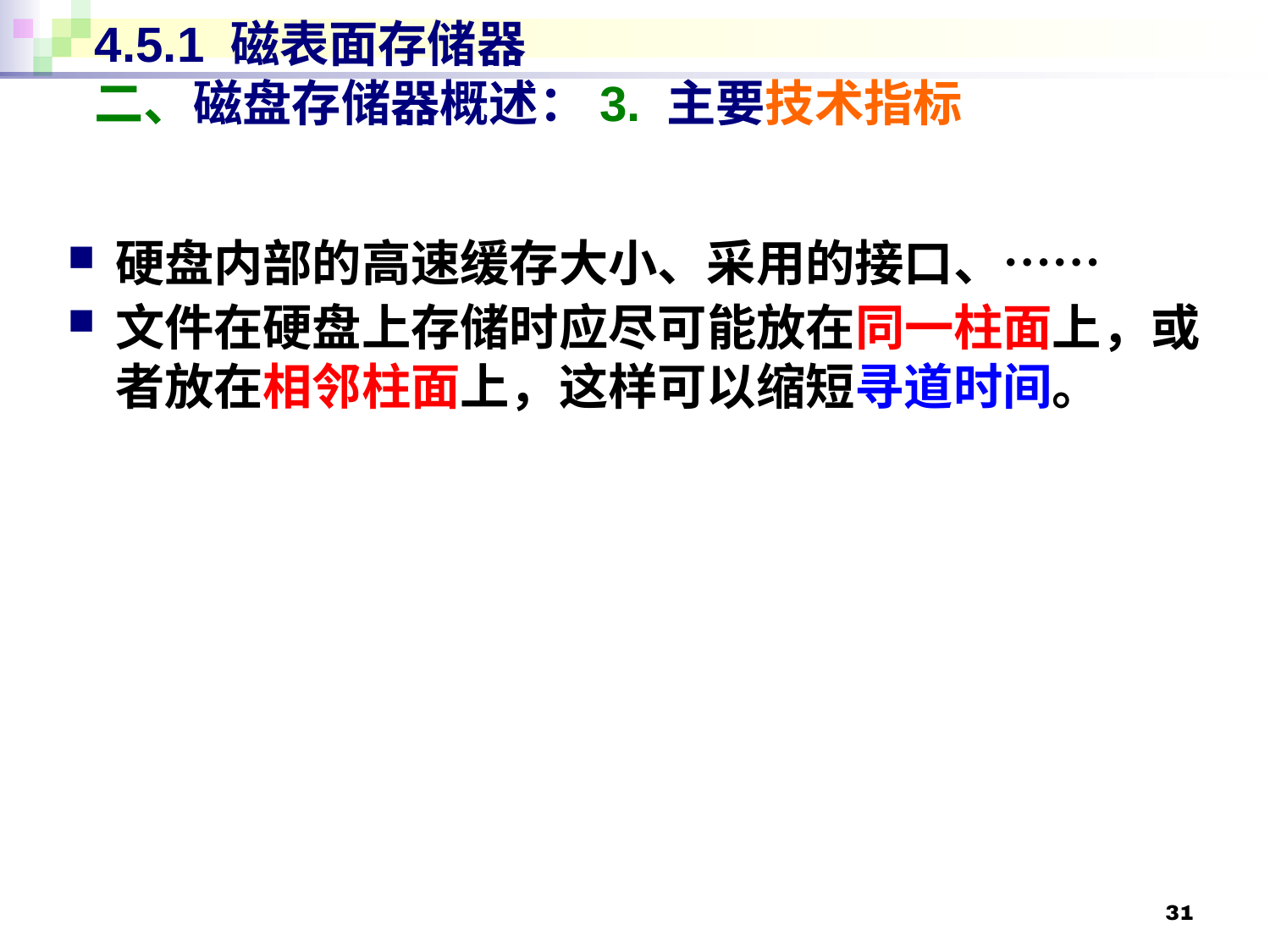

# 4.5.1 磁表面存储器 二、磁盘存储器概述：3. 主要技术指标
硬盘内部的高速缓存大小、采用的接口、……
文件在硬盘上存储时应尽可能放在同一柱面上，或者放在相邻柱面上，这样可以缩短寻道时间。
31